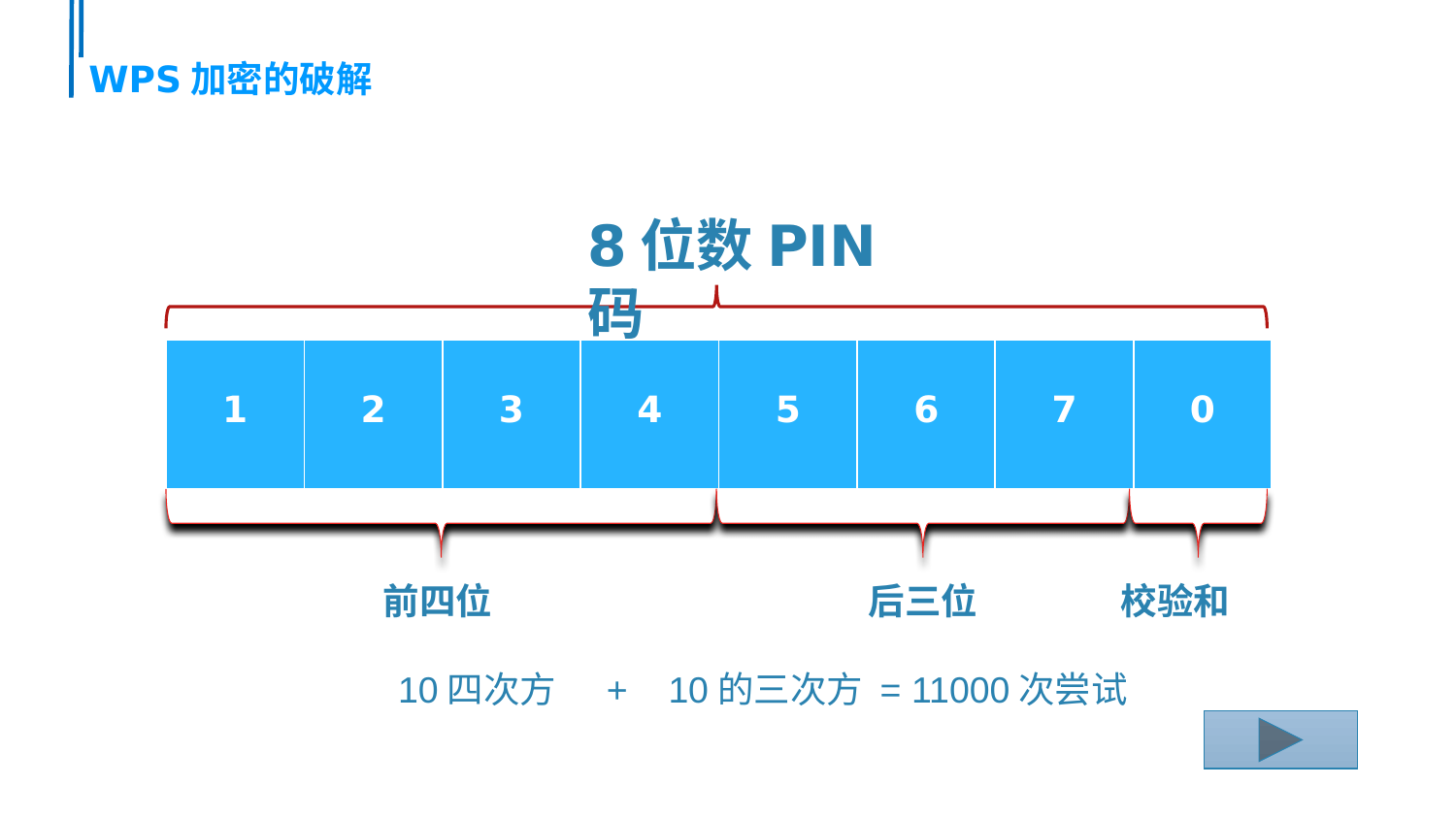

WPS加密的破解
8位数PIN码

| 1 | 2 | 3 | 4 | 5 | 6 | 7 | 0 |
| --- | --- | --- | --- | --- | --- | --- | --- |

前四位
后三位
校验和
10四次方     +    10的三次方 = 11000次尝试